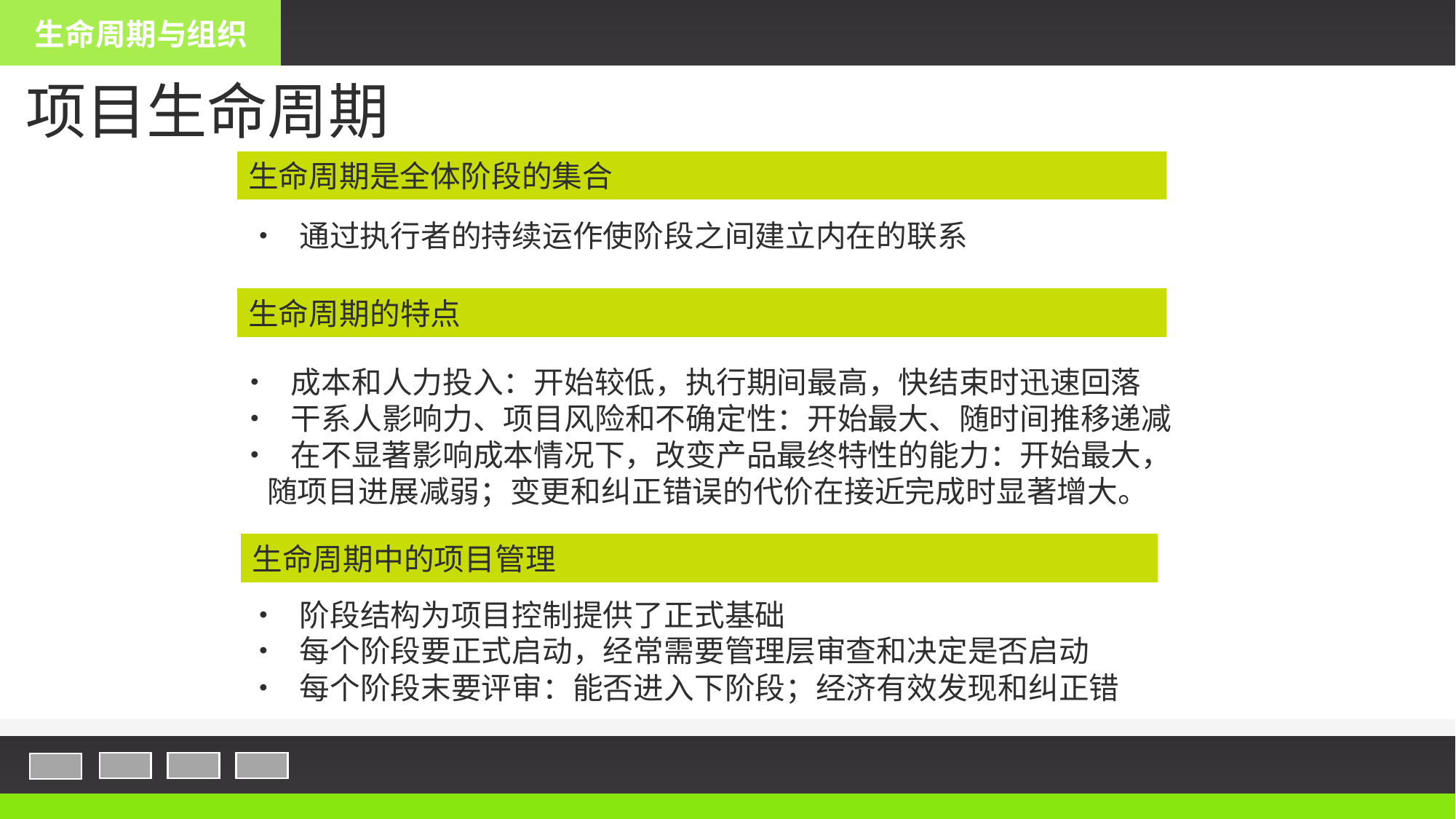

生命周期与组织
项目生命周期
生命周期是全体阶段的集合
•  通过执行者的持续运作使阶段之间建立内在的联系
生命周期的特点
•  成本和人力投入：开始较低，执行期间最高，快结束时迅速回落
•  干系人影响力、项目风险和不确定性：开始最大、随时间推移递减
•  在不显著影响成本情况下，改变产品最终特性的能力：开始最大，
   随项目进展减弱；变更和纠正错误的代价在接近完成时显著增大。
生命周期中的项目管理
•  阶段结构为项目控制提供了正式基础
•  每个阶段要正式启动，经常需要管理层审查和决定是否启动
•  每个阶段末要评审：能否进入下阶段；经济有效发现和纠正错